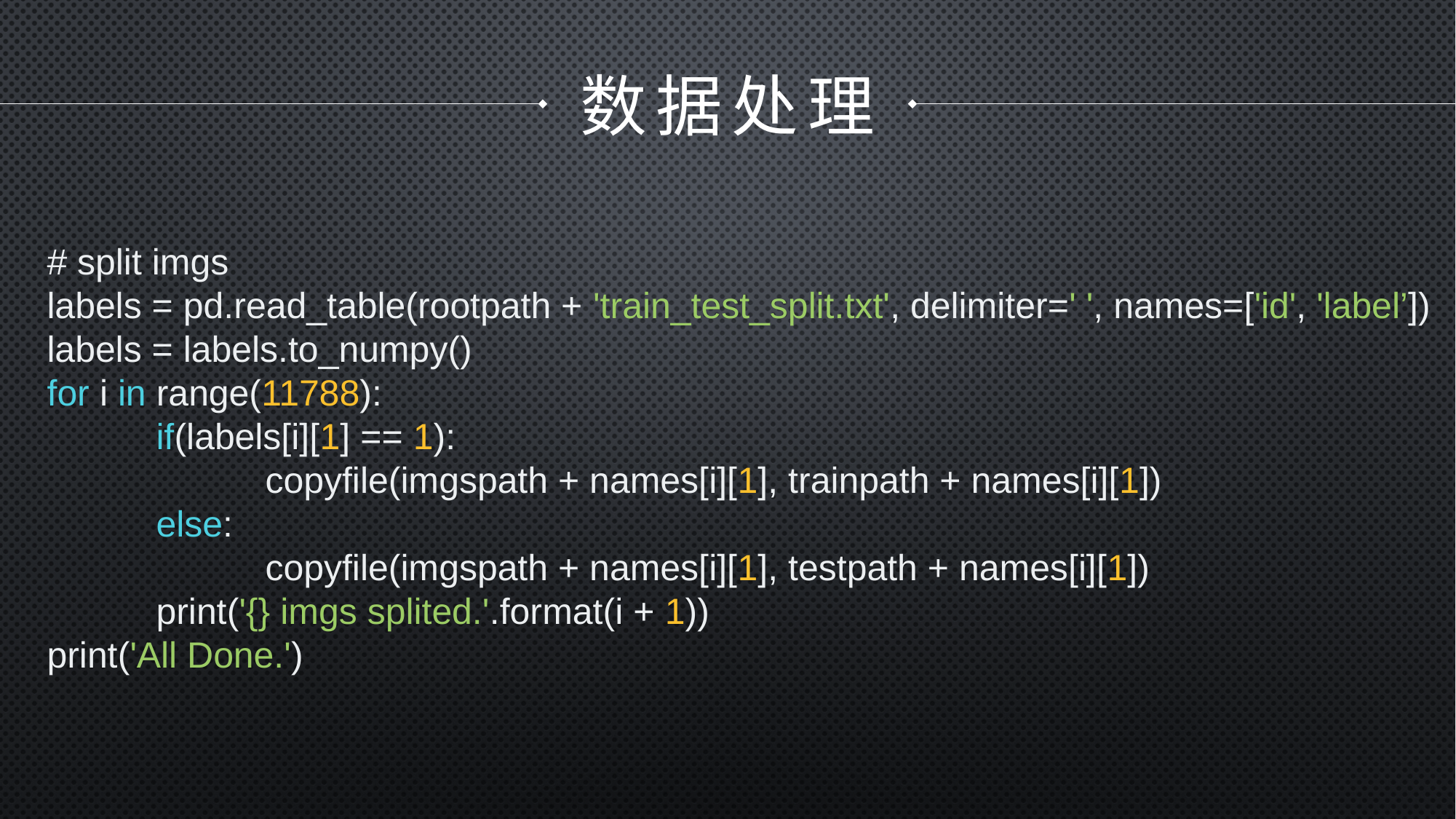

数据处理
# split imgs
labels = pd.read_table(rootpath + 'train_test_split.txt', delimiter=' ', names=['id', 'label’])
labels = labels.to_numpy()
for i in range(11788):
	if(labels[i][1] == 1):
		copyfile(imgspath + names[i][1], trainpath + names[i][1])
	else:
		copyfile(imgspath + names[i][1], testpath + names[i][1])
	print('{} imgs splited.'.format(i + 1))
print('All Done.')